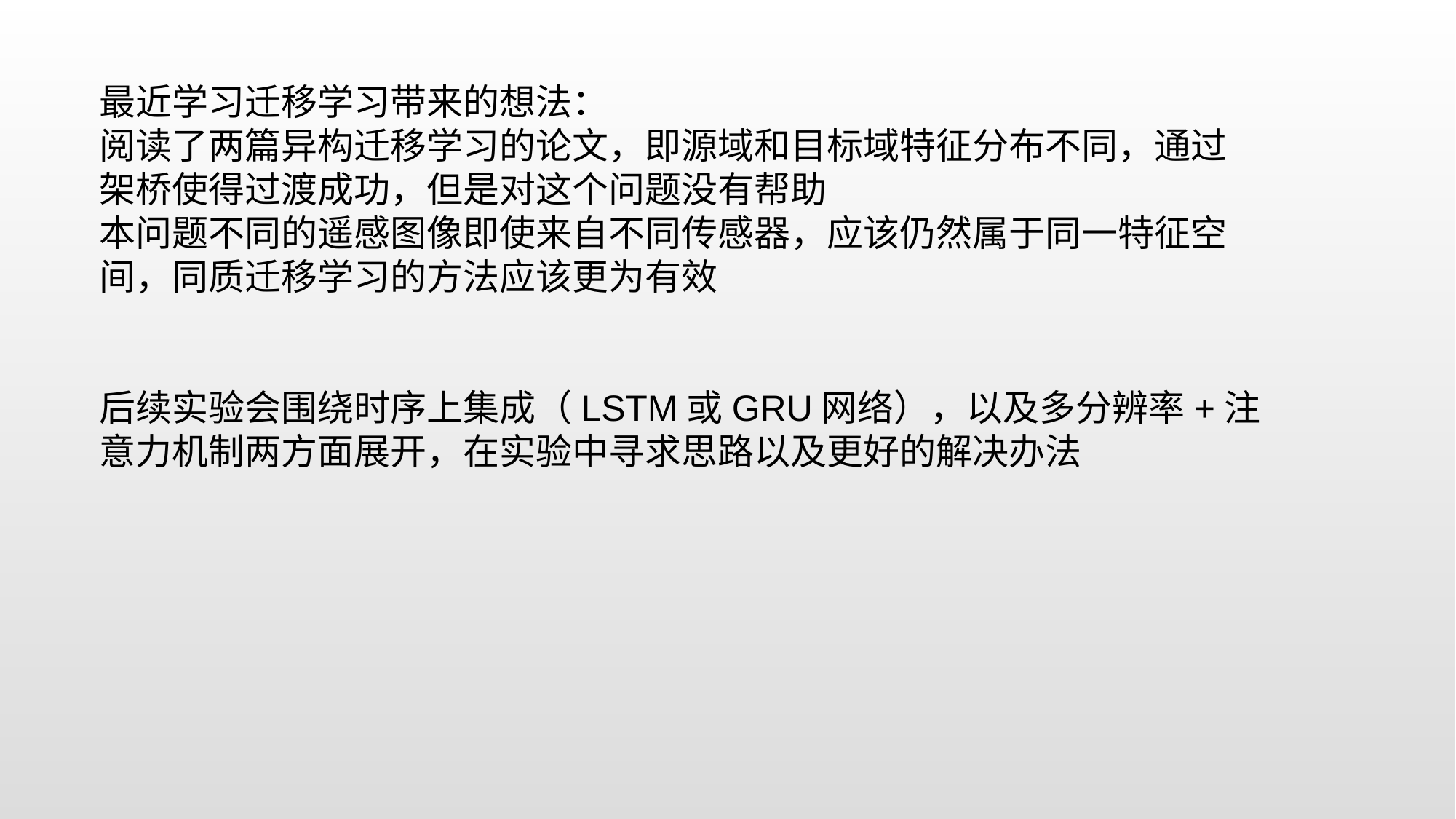

最近学习迁移学习带来的想法：
阅读了两篇异构迁移学习的论文，即源域和目标域特征分布不同，通过架桥使得过渡成功，但是对这个问题没有帮助
本问题不同的遥感图像即使来自不同传感器，应该仍然属于同一特征空间，同质迁移学习的方法应该更为有效

后续实验会围绕时序上集成（LSTM或GRU网络），以及多分辨率+注意力机制两方面展开，在实验中寻求思路以及更好的解决办法